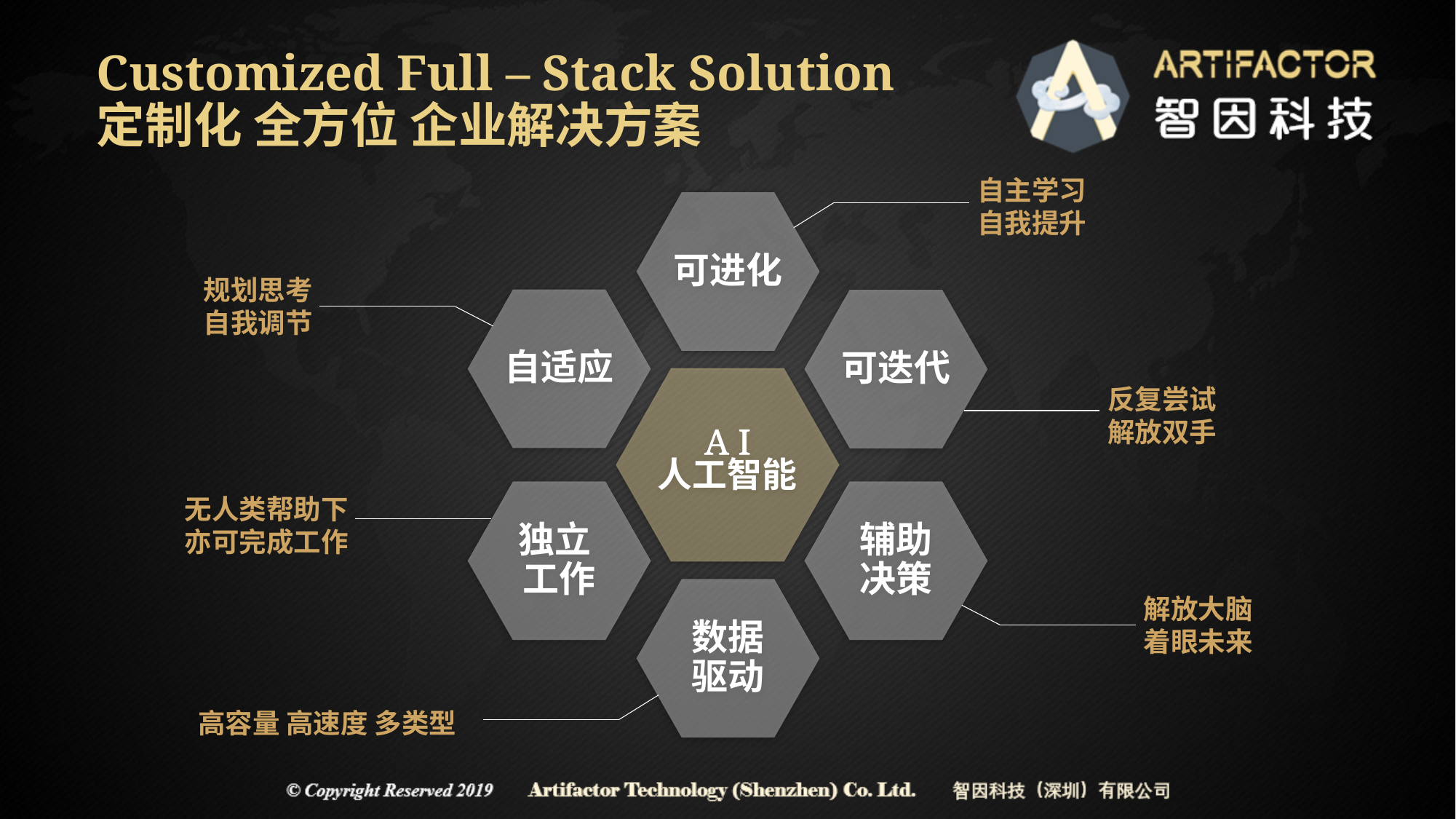

Customized Full – Stack Solution
定制化 全方位 企业解决方案
自主学习
自我提升
AI
人工智能
可进化
可迭代
辅助 决策
数据 驱动
独立  工作
自适应
规划思考
自我调节
反复尝试
解放双手
无人类帮助下
亦可完成工作
解放大脑
着眼未来
高容量 高速度 多类型